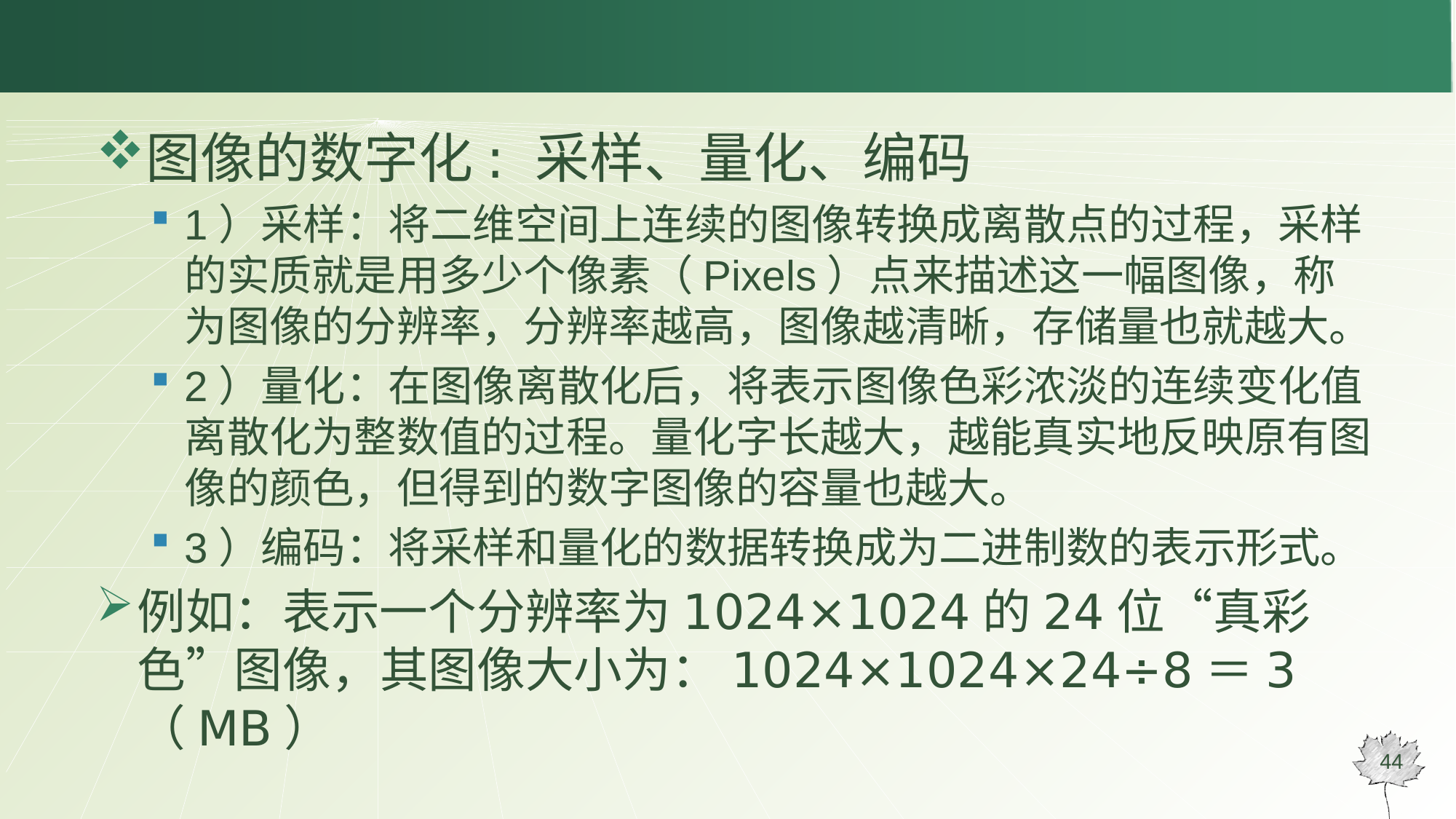

图像的数字化: 采样、量化、编码
1）采样：将二维空间上连续的图像转换成离散点的过程，采样的实质就是用多少个像素（Pixels）点来描述这一幅图像，称为图像的分辨率，分辨率越高，图像越清晰，存储量也就越大。
2）量化：在图像离散化后，将表示图像色彩浓淡的连续变化值离散化为整数值的过程。量化字长越大，越能真实地反映原有图像的颜色，但得到的数字图像的容量也越大。
3）编码：将采样和量化的数据转换成为二进制数的表示形式。
例如：表示一个分辨率为1024×1024的24位“真彩色”图像，其图像大小为：1024×1024×24÷8＝3（MB）

44